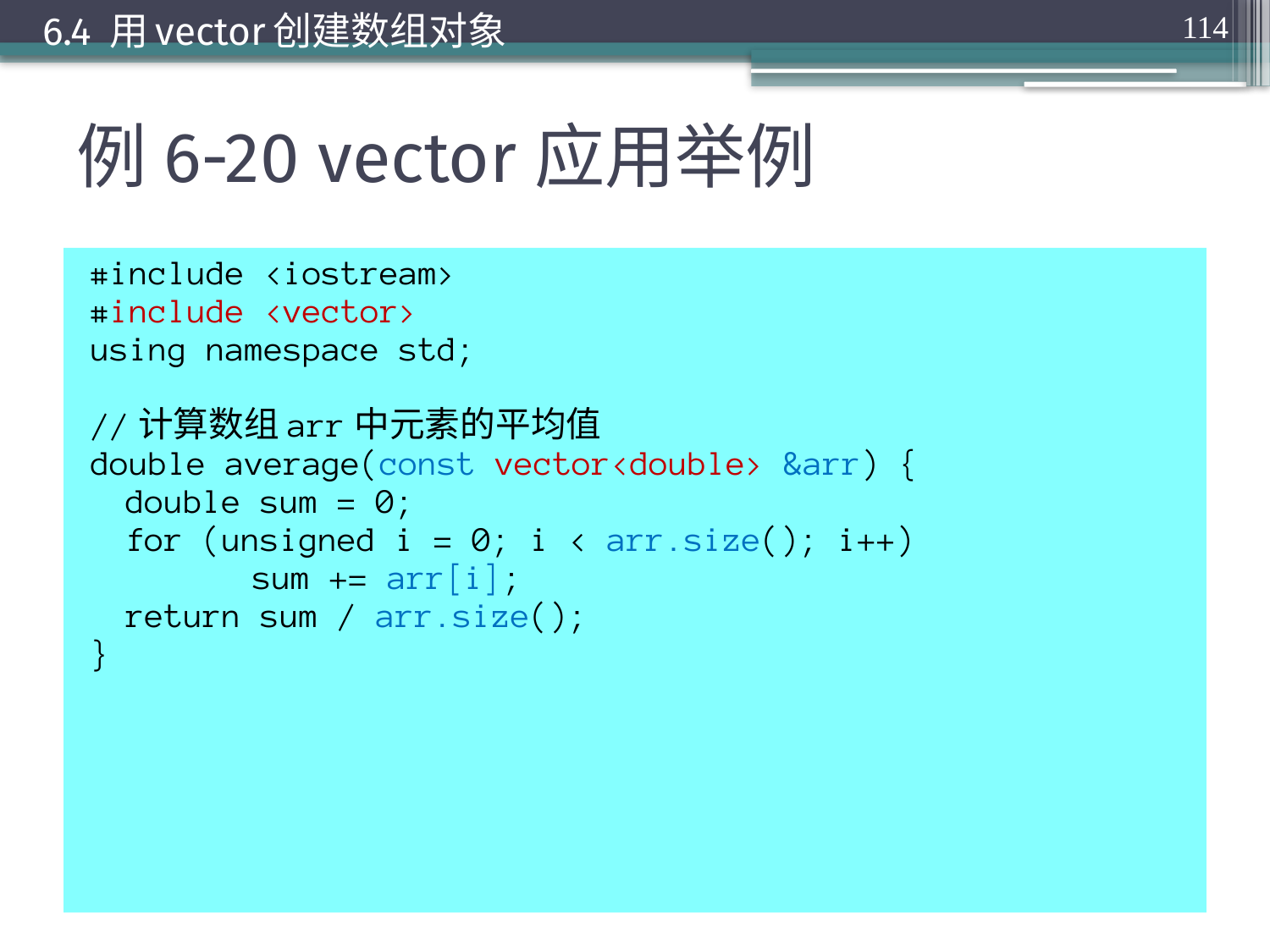

6.4 用vector创建数组对象
114
# 例6-20 vector应用举例
#include <iostream>
#include <vector>
using namespace std;

//计算数组arr中元素的平均值
double average(const vector<double> &arr) {
	double sum = 0;
	for (unsigned i = 0; i < arr.size(); i++)
		sum += arr[i];
	return sum / arr.size();
}